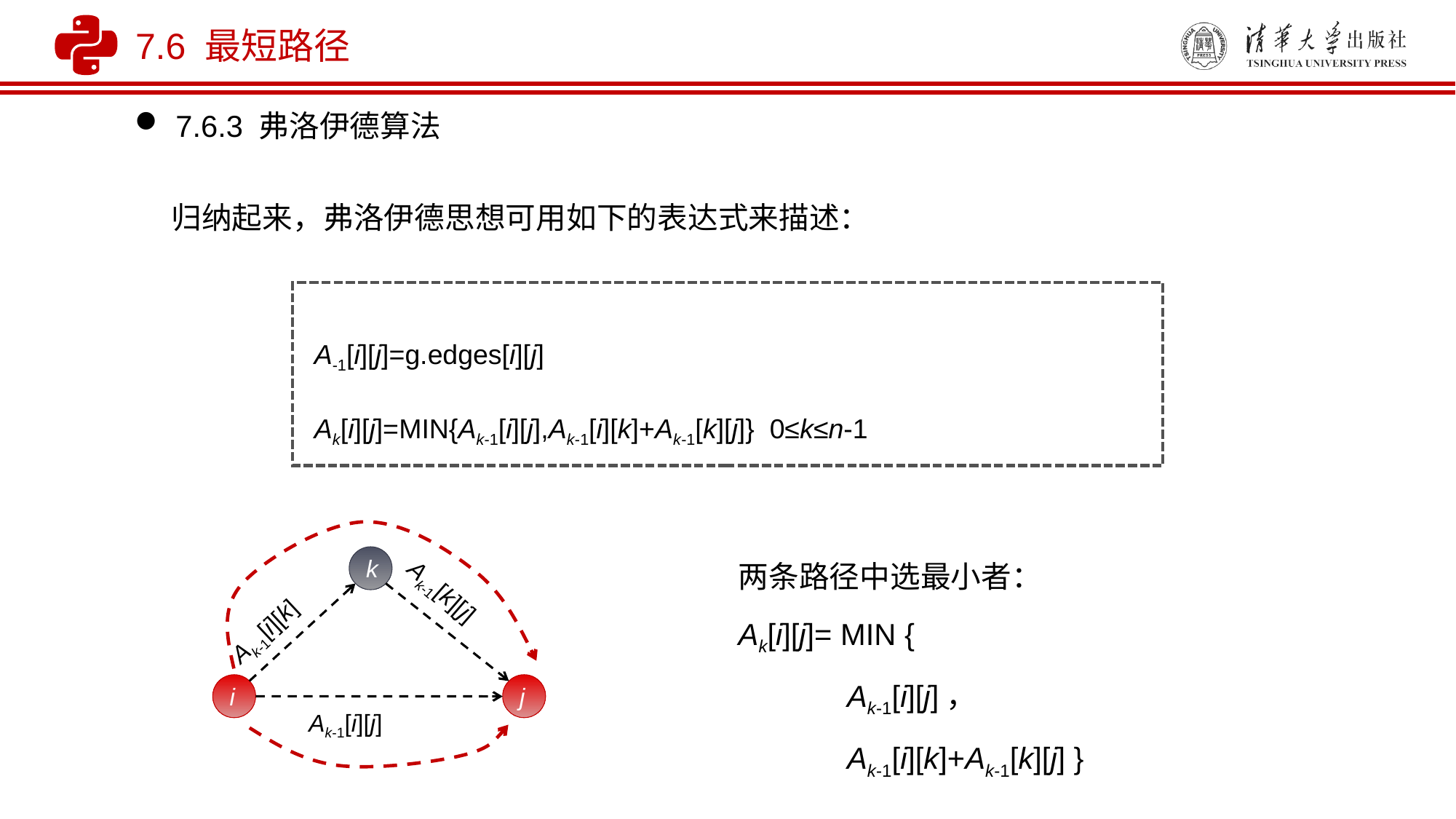

7.6 最短路径
7.6.3 弗洛伊德算法
归纳起来，弗洛伊德思想可用如下的表达式来描述：
A-1[i][j]=g.edges[i][j]
Ak[i][j]=MIN{Ak-1[i][j],Ak-1[i][k]+Ak-1[k][j]}  0≤k≤n-1

k
i
j
Ak-1[i][j]
Ak-1[i][k]
Ak-1[k][j]

两条路径中选最小者：
Ak[i][j]= MIN {
             Ak-1[i][j]，
             Ak-1[i][k]+Ak-1[k][j] }